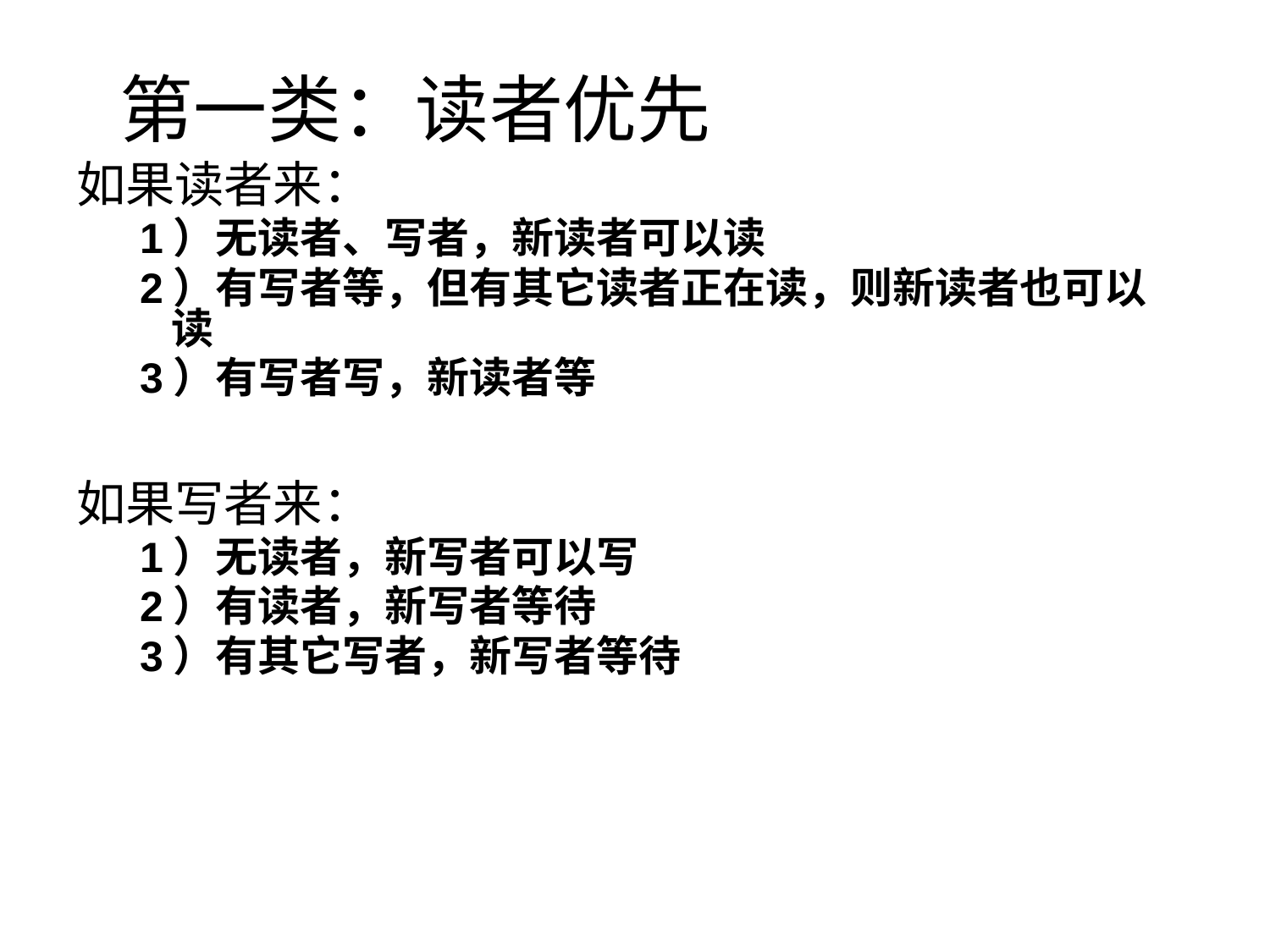

# 第一类：读者优先
如果读者来：
1）无读者、写者，新读者可以读
2）有写者等，但有其它读者正在读，则新读者也可以读
3）有写者写，新读者等

如果写者来：
1）无读者，新写者可以写
2）有读者，新写者等待
3）有其它写者，新写者等待